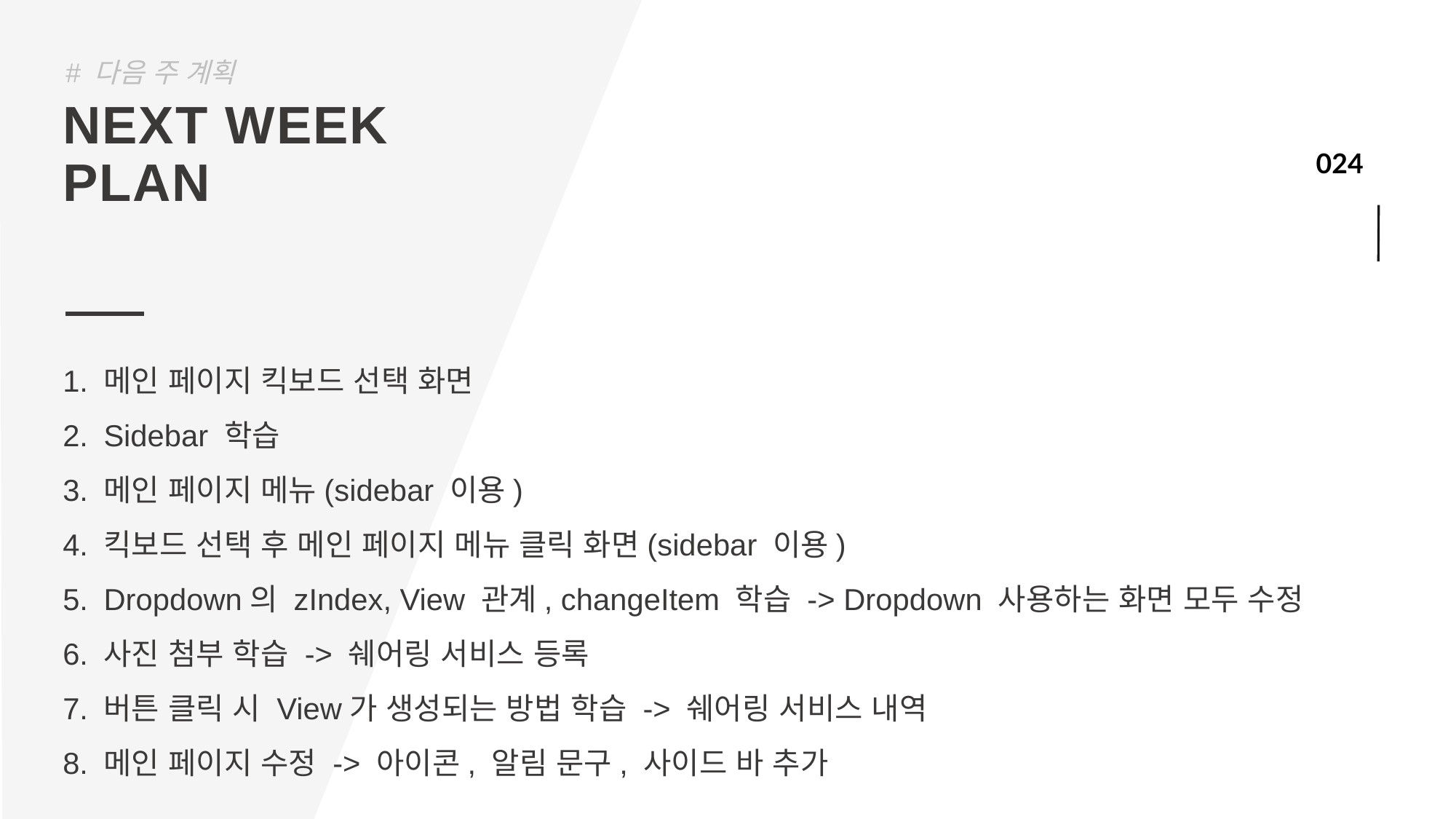

# 다음 주 계획
NEXT WEEK
PLAN
메인 페이지 킥보드 선택 화면
Sidebar 학습
메인 페이지 메뉴(sidebar 이용)
킥보드 선택 후 메인 페이지 메뉴 클릭 화면(sidebar 이용)
Dropdown의 zIndex, View 관계, changeItem 학습 -> Dropdown 사용하는 화면 모두 수정
사진 첨부 학습 -> 쉐어링 서비스 등록
버튼 클릭 시 View가 생성되는 방법 학습 -> 쉐어링 서비스 내역
메인 페이지 수정 -> 아이콘, 알림 문구, 사이드 바 추가